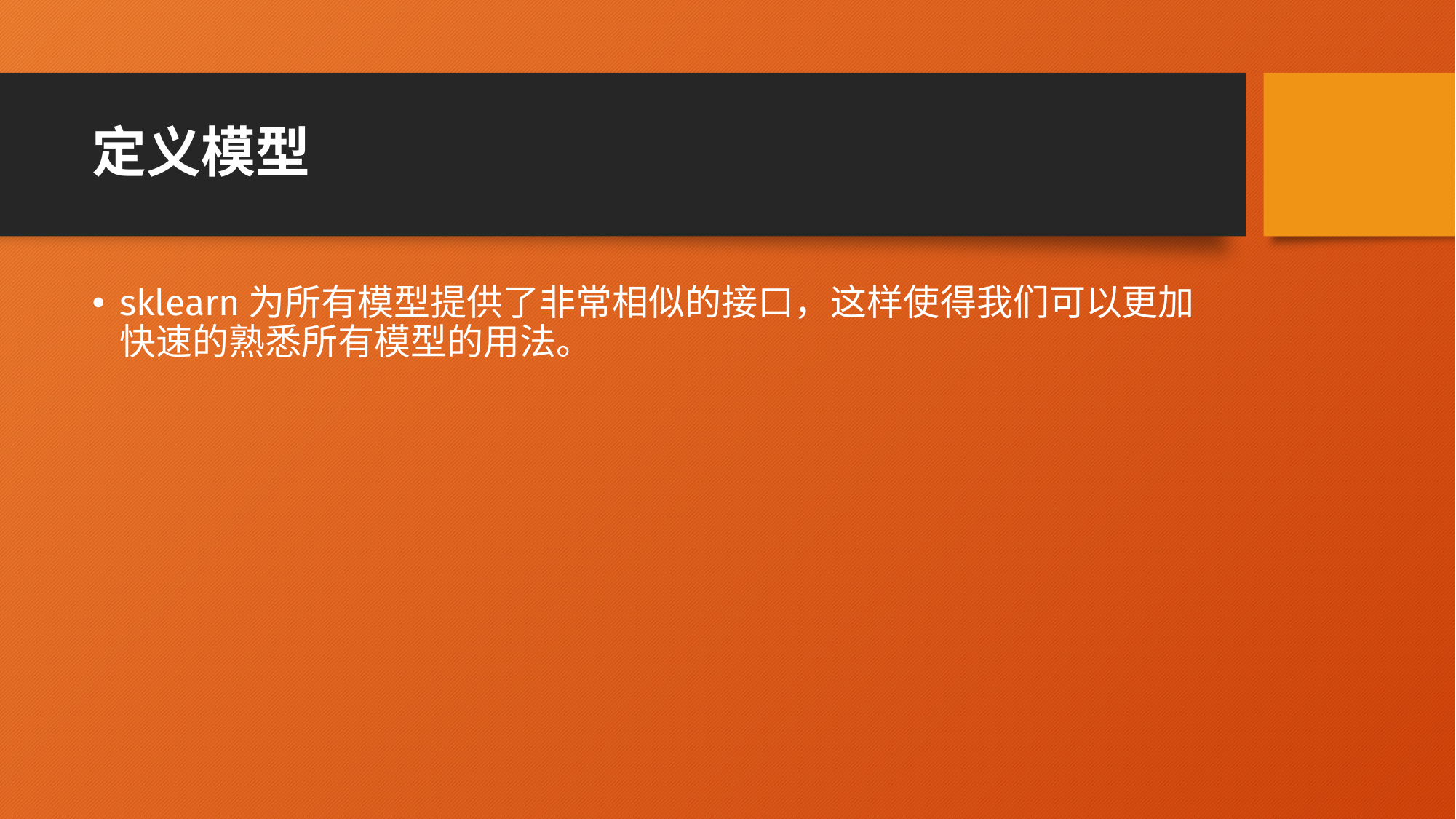

# 定义模型
sklearn为所有模型提供了非常相似的接口，这样使得我们可以更加快速的熟悉所有模型的用法。